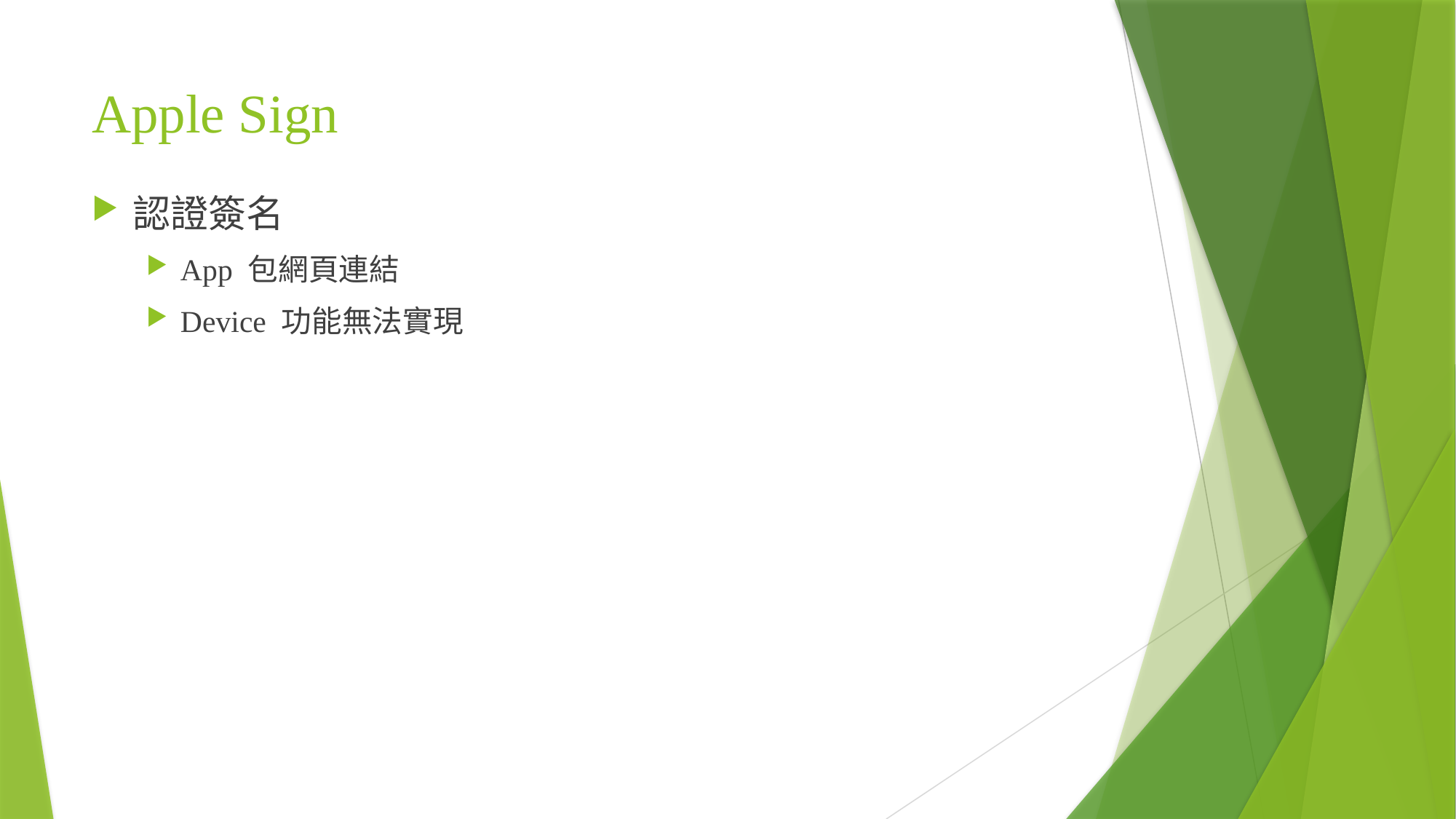

# Apple Sign
認證簽名
App 包網頁連結
Device 功能無法實現